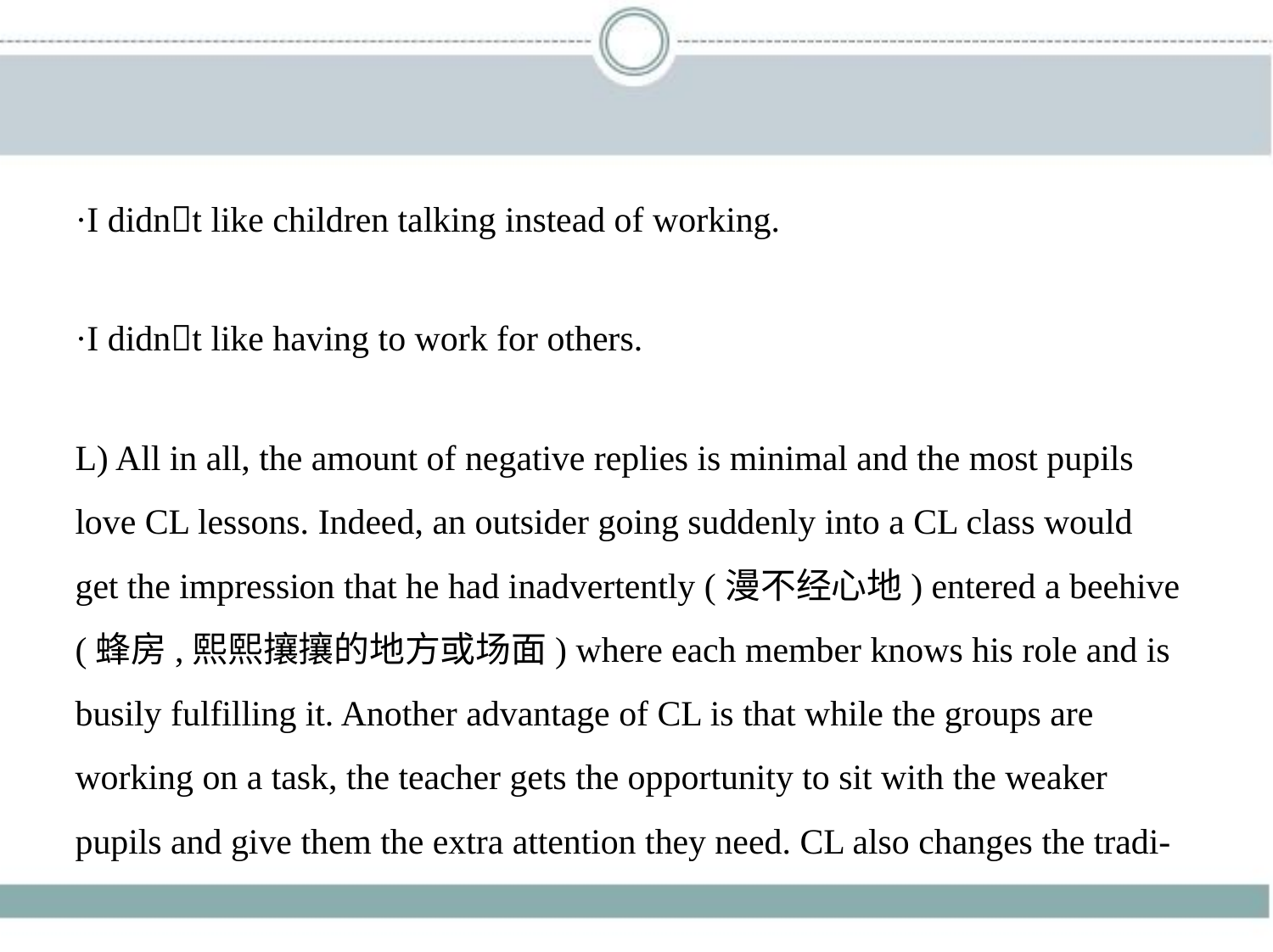

·I didn􀆳t like children talking instead of working.
·I didn􀆳t like having to work for others.
L) All in all, the amount of negative replies is minimal and the most pupils
love CL lessons. Indeed, an outsider going suddenly into a CL class would
get the impression that he had inadvertently (漫不经心地) entered a beehive
(蜂房,熙熙攘攘的地方或场面) where each member knows his role and is
busily fulfilling it. Another advantage of CL is that while the groups are
working on a task, the teacher gets the opportunity to sit with the weaker
pupils and give them the extra attention they need. CL also changes the tradi-